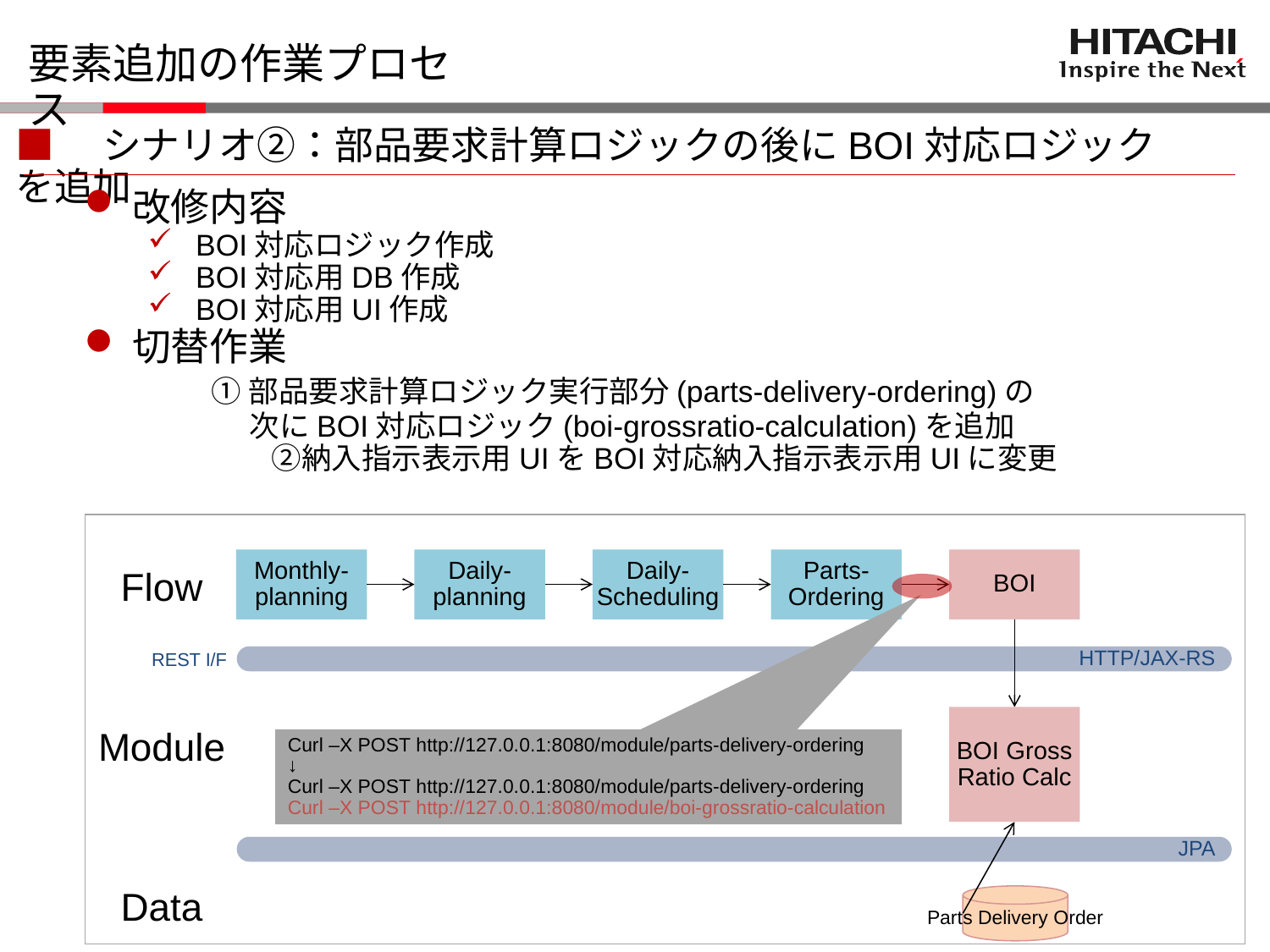

# 要素追加の作業プロセス
■　シナリオ②：部品要求計算ロジックの後にBOI対応ロジックを追加
改修内容
BOI対応ロジック作成
BOI対応用DB作成
BOI対応用UI作成
切替作業
	①部品要求計算ロジック実行部分(parts-delivery-ordering)の
          　　　次にBOI対応ロジック(boi-grossratio-calculation)を追加
　　　　　　 ②納入指示表示用UIをBOI対応納入指示表示用UIに変更

Monthly-
planning
Daily-
planning
Daily-
Scheduling
Parts-
Ordering
BOI
Flow

REST I/F
HTTP/JAX-RS
BOI Gross
Ratio Calc
Module
Curl –X POST http://127.0.0.1:8080/module/parts-delivery-ordering
↓
Curl –X POST http://127.0.0.1:8080/module/parts-delivery-ordering
Curl –X POST http://127.0.0.1:8080/module/boi-grossratio-calculation
JPA
Data
Parts Delivery Order